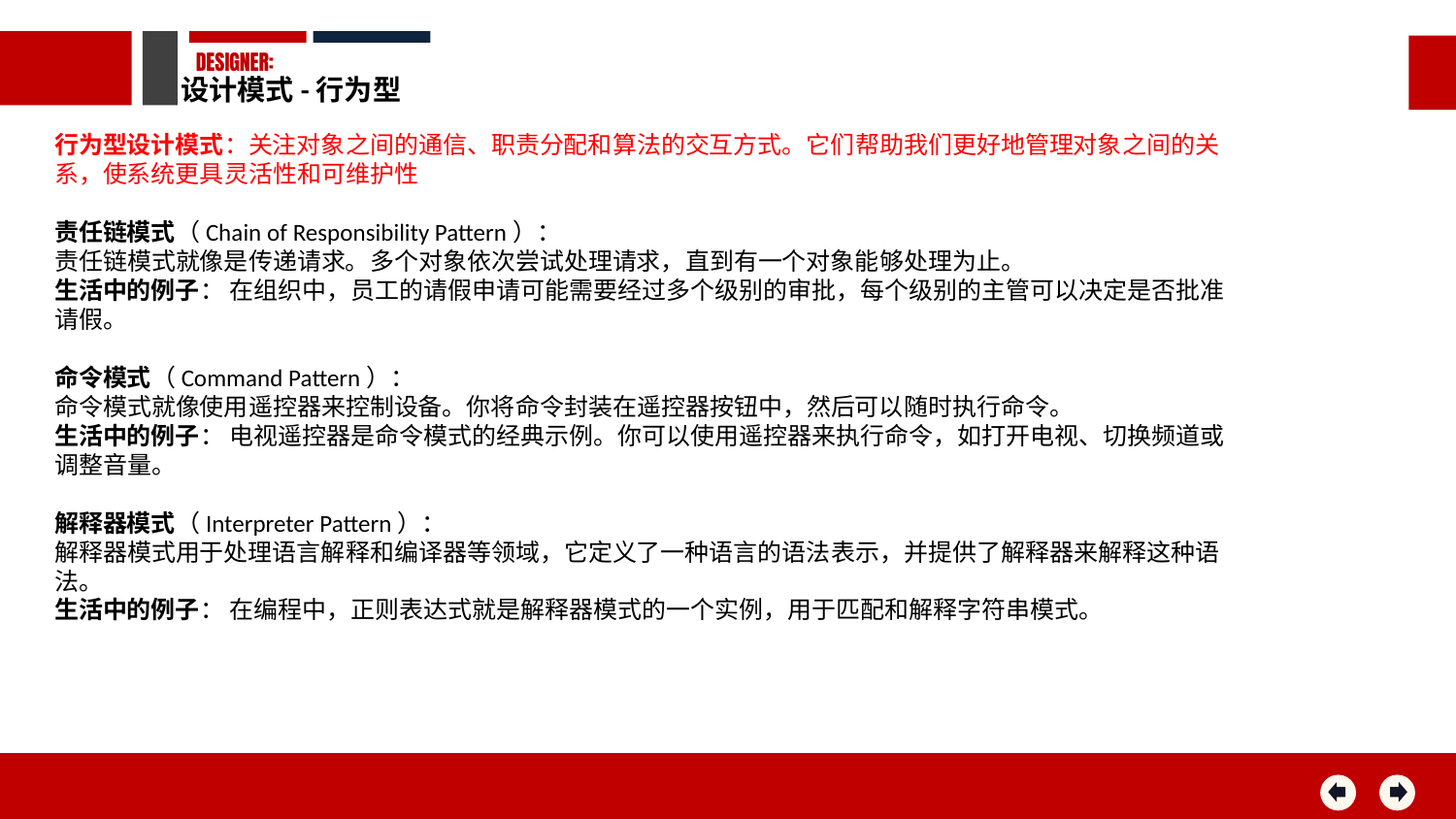

DESIGNER:
设计模式-行为型
行为型设计模式：关注对象之间的通信、职责分配和算法的交互方式。它们帮助我们更好地管理对象之间的关系，使系统更具灵活性和可维护性

责任链模式（Chain of Responsibility Pattern）：
责任链模式就像是传递请求。多个对象依次尝试处理请求，直到有一个对象能够处理为止。
生活中的例子： 在组织中，员工的请假申请可能需要经过多个级别的审批，每个级别的主管可以决定是否批准请假。

命令模式（Command Pattern）：
命令模式就像使用遥控器来控制设备。你将命令封装在遥控器按钮中，然后可以随时执行命令。
生活中的例子： 电视遥控器是命令模式的经典示例。你可以使用遥控器来执行命令，如打开电视、切换频道或调整音量。

解释器模式（Interpreter Pattern）：
解释器模式用于处理语言解释和编译器等领域，它定义了一种语言的语法表示，并提供了解释器来解释这种语法。
生活中的例子： 在编程中，正则表达式就是解释器模式的一个实例，用于匹配和解释字符串模式。